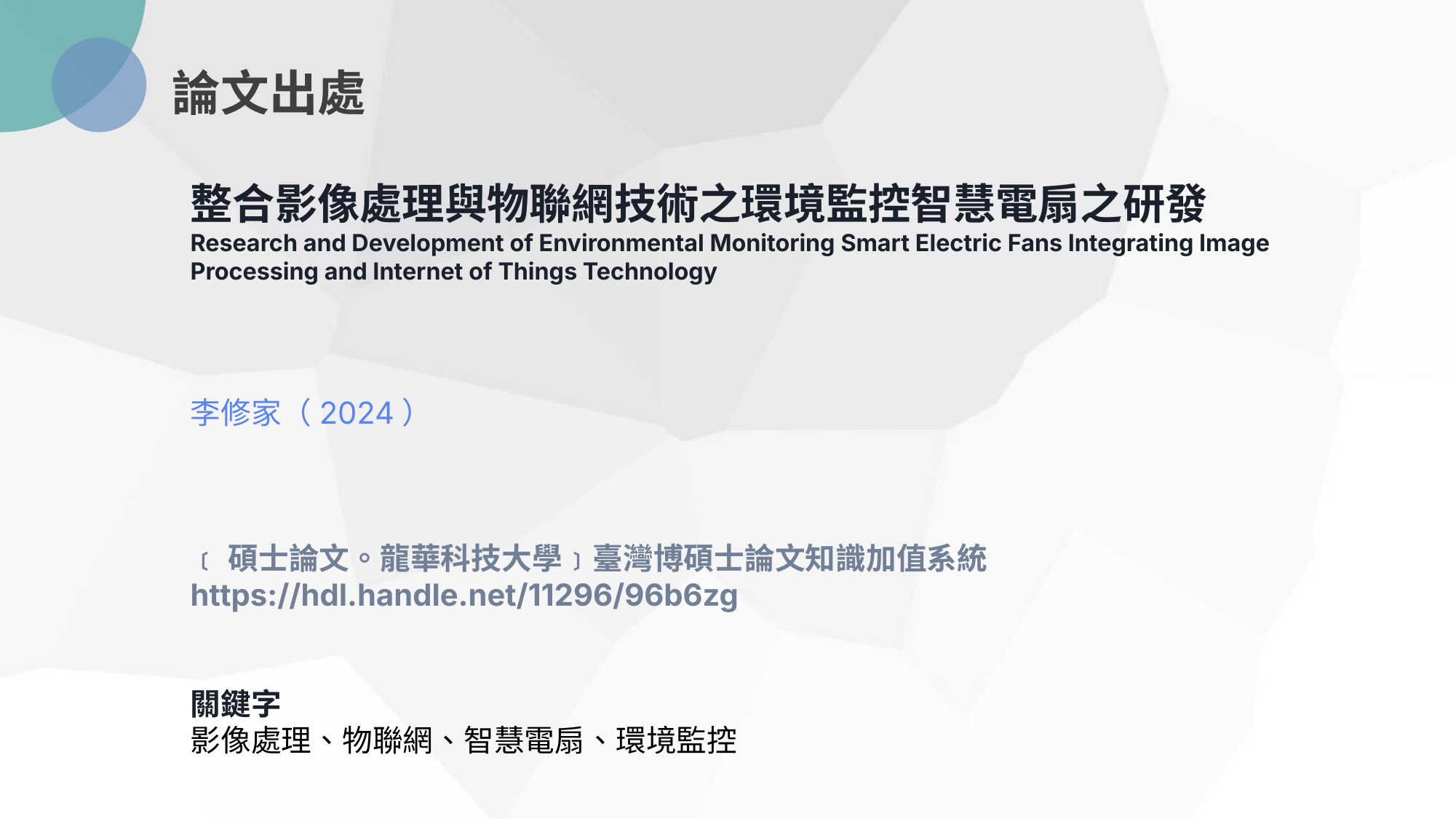

論文出處
整合影像處理與物聯網技術之環境監控智慧電扇之研發
Research and Development of Environmental Monitoring Smart Electric Fans Integrating Image Processing and Internet of Things Technology

李修家（2024）

﹝碩士論文。龍華科技大學﹞臺灣博碩士論文知識加值系統
https://hdl.handle.net/11296/96b6zg

關鍵字
影像處理、物聯網、智慧電扇、環境監控